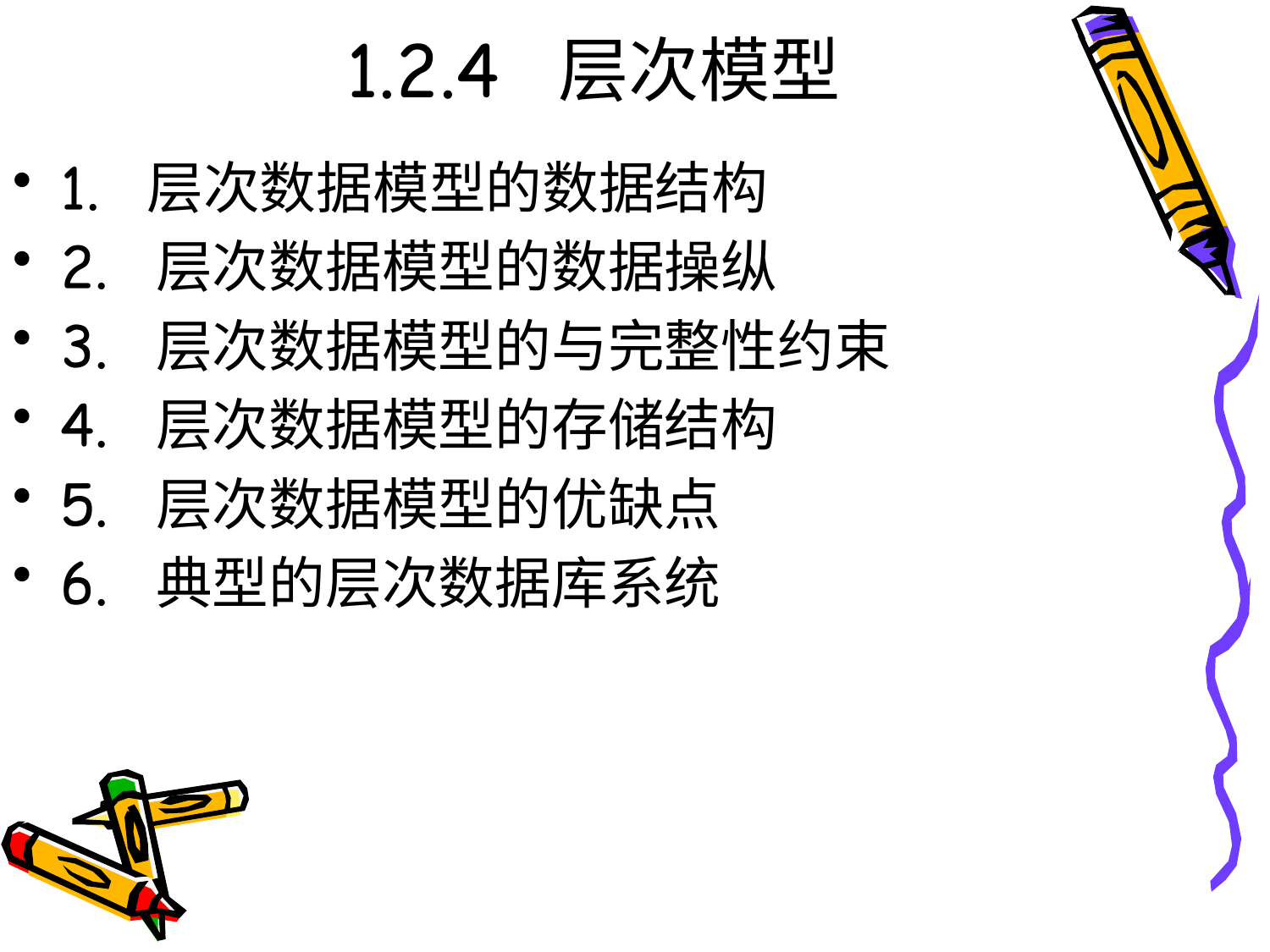

# 1.2.4  层次模型
1.  层次数据模型的数据结构
2.  层次数据模型的数据操纵
3.  层次数据模型的与完整性约束
4.  层次数据模型的存储结构
5.  层次数据模型的优缺点
6.  典型的层次数据库系统